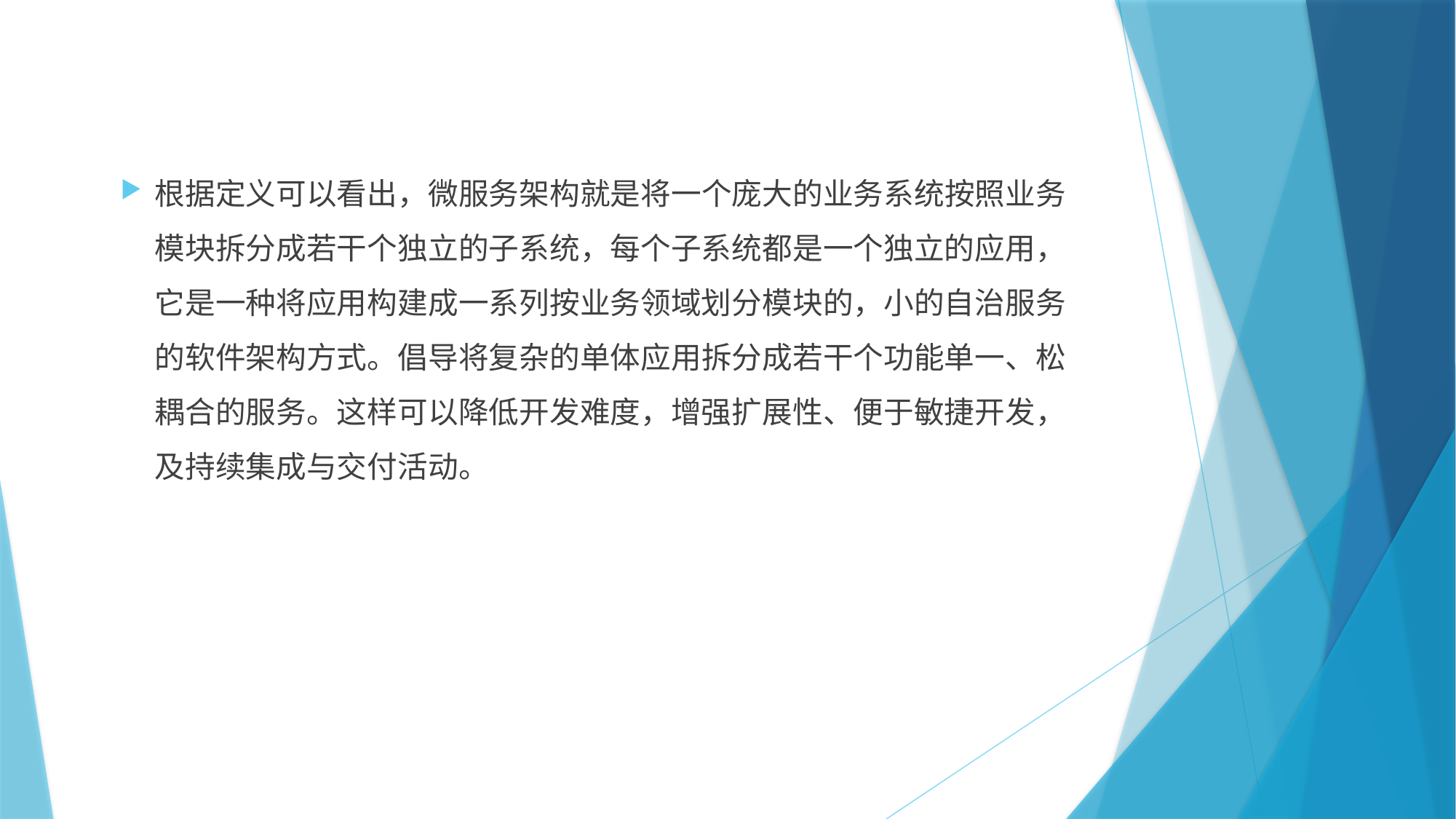

根据定义可以看出，微服务架构就是将一个庞大的业务系统按照业务模块拆分成若干个独立的子系统，每个子系统都是一个独立的应用，它是一种将应用构建成一系列按业务领域划分模块的，小的自治服务的软件架构方式。倡导将复杂的单体应用拆分成若干个功能单一、松耦合的服务。这样可以降低开发难度，增强扩展性、便于敏捷开发，及持续集成与交付活动。